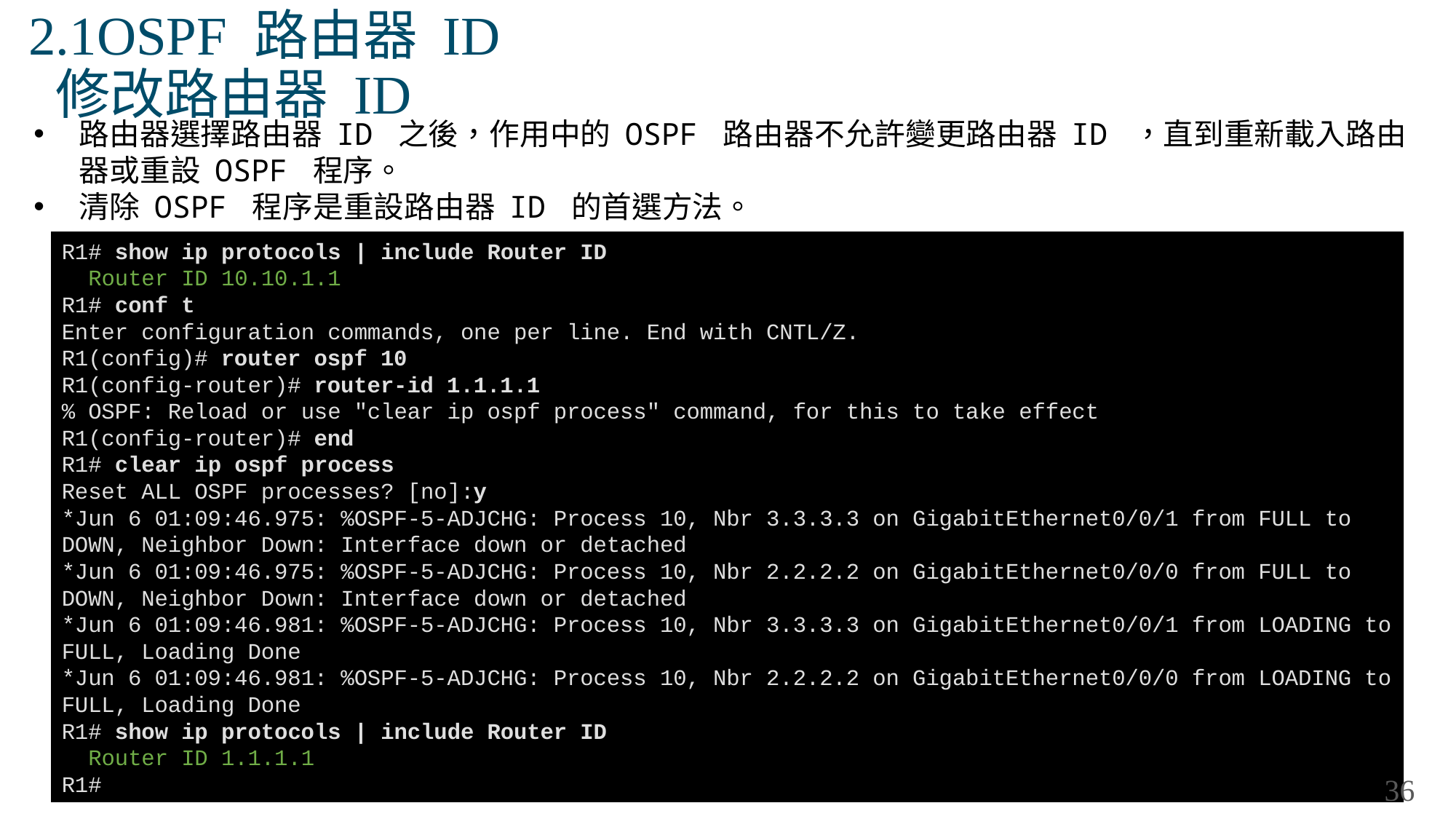

# 2.1OSPF 路由器 ID 修改路由器 ID
路由器選擇路由器 ID 之後，作用中的 OSPF 路由器不允許變更路由器 ID ，直到重新載入路由器或重設 OSPF 程序。
清除 OSPF 程序是重設路由器 ID 的首選方法。
R1# show ip protocols | include Router ID
  Router ID 10.10.1.1
R1# conf t
Enter configuration commands, one per line. End with CNTL/Z.
R1(config)# router ospf 10
R1(config-router)# router-id 1.1.1.1
% OSPF: Reload or use "clear ip ospf process" command, for this to take effect
R1(config-router)# end
R1# clear ip ospf process
Reset ALL OSPF processes? [no]:y
*Jun 6 01:09:46.975: %OSPF-5-ADJCHG: Process 10, Nbr 3.3.3.3 on GigabitEthernet0/0/1 from FULL to DOWN, Neighbor Down: Interface down or detached
*Jun 6 01:09:46.975: %OSPF-5-ADJCHG: Process 10, Nbr 2.2.2.2 on GigabitEthernet0/0/0 from FULL to DOWN, Neighbor Down: Interface down or detached
*Jun 6 01:09:46.981: %OSPF-5-ADJCHG: Process 10, Nbr 3.3.3.3 on GigabitEthernet0/0/1 from LOADING to FULL, Loading Done
*Jun 6 01:09:46.981: %OSPF-5-ADJCHG: Process 10, Nbr 2.2.2.2 on GigabitEthernet0/0/0 from LOADING to FULL, Loading Done
R1# show ip protocols | include Router ID
  Router ID 1.1.1.1
R1#
36